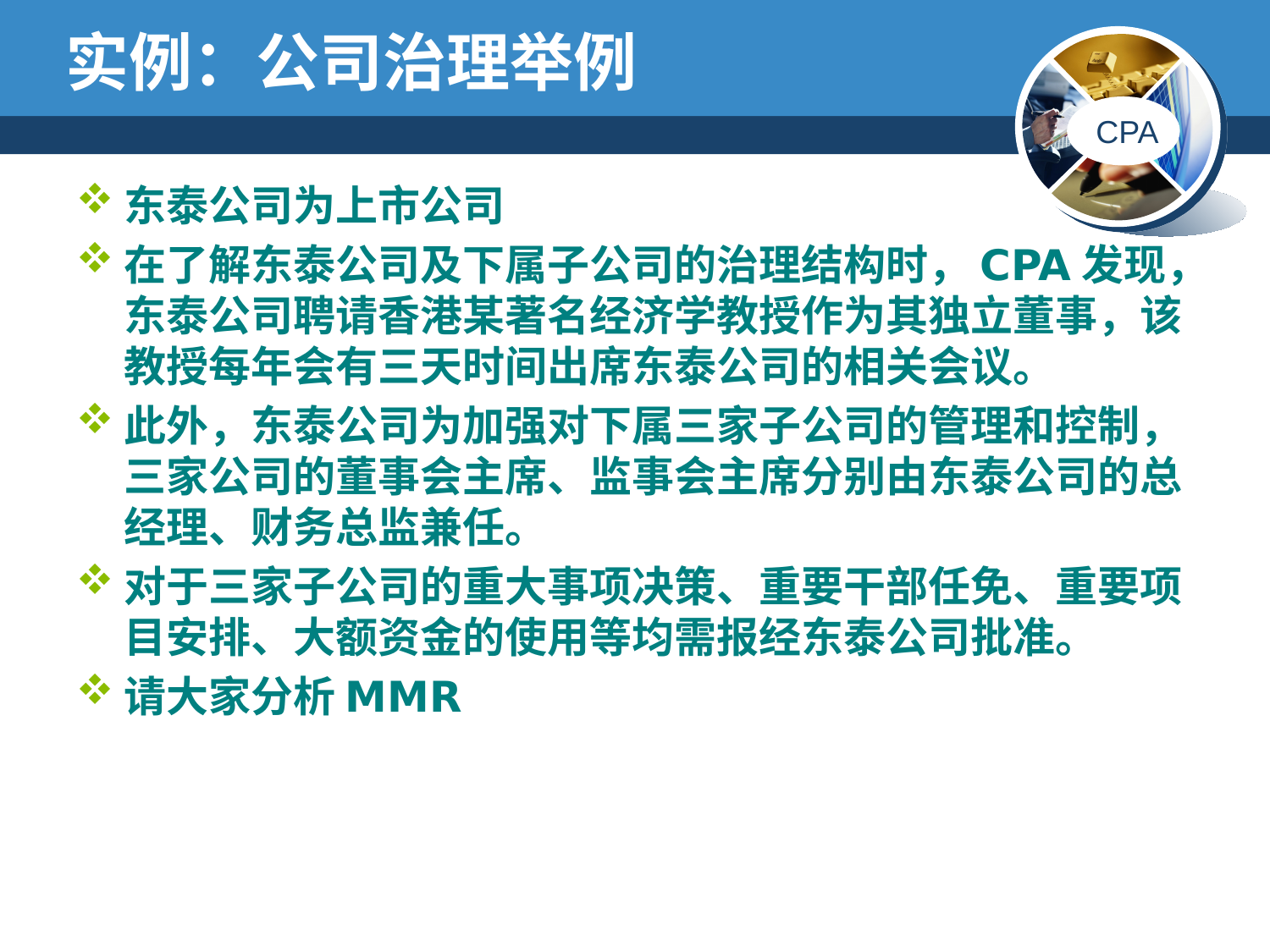

# 实例：公司治理举例
东泰公司为上市公司
在了解东泰公司及下属子公司的治理结构时，CPA发现，东泰公司聘请香港某著名经济学教授作为其独立董事，该教授每年会有三天时间出席东泰公司的相关会议。
此外，东泰公司为加强对下属三家子公司的管理和控制，三家公司的董事会主席、监事会主席分别由东泰公司的总经理、财务总监兼任。
对于三家子公司的重大事项决策、重要干部任免、重要项目安排、大额资金的使用等均需报经东泰公司批准。
请大家分析MMR